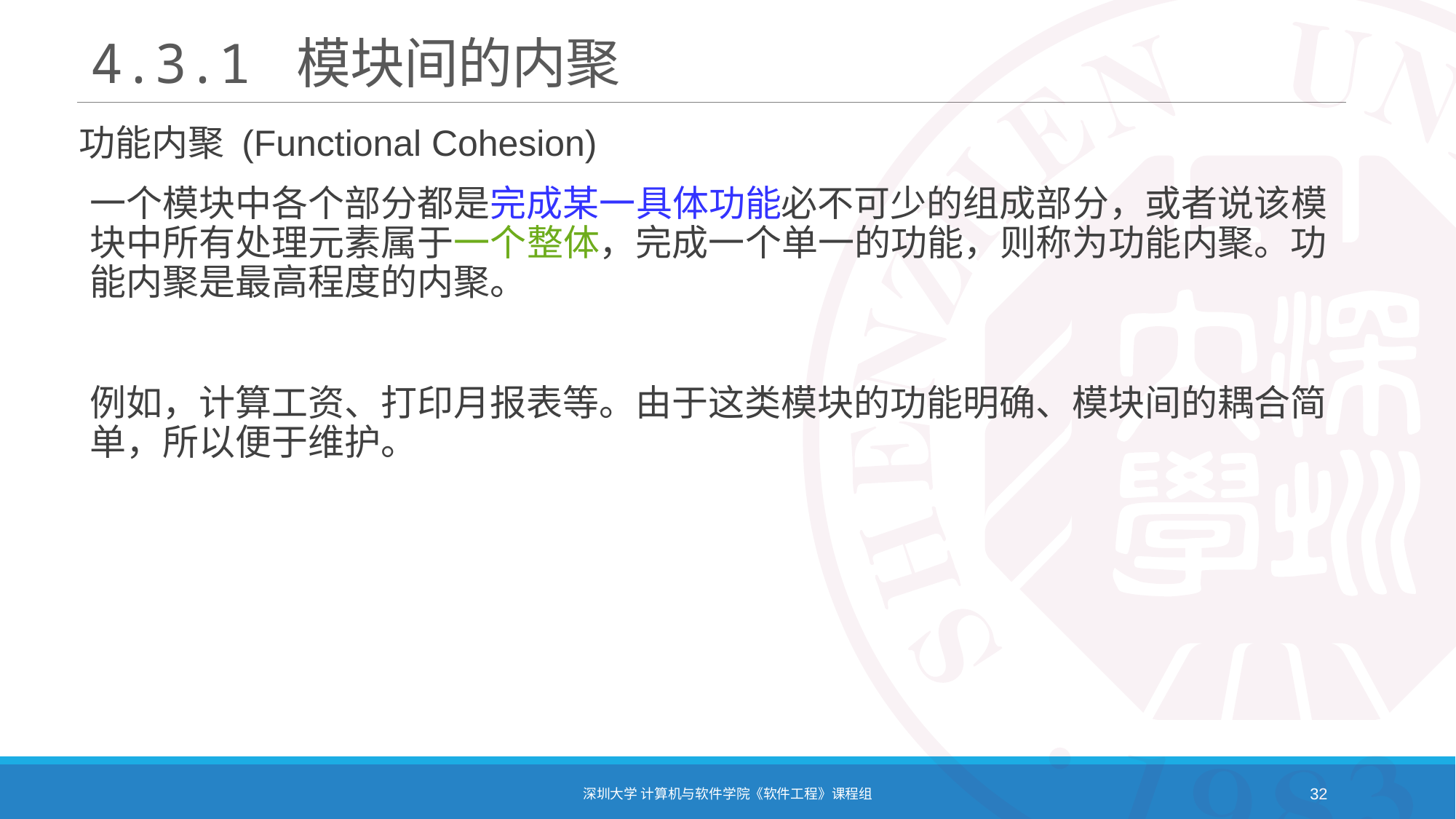

# 4.3.1 模块间的内聚
功能内聚 (Functional Cohesion)
一个模块中各个部分都是完成某一具体功能必不可少的组成部分，或者说该模块中所有处理元素属于一个整体，完成一个单一的功能，则称为功能内聚。功能内聚是最高程度的内聚。

例如，计算工资、打印月报表等。由于这类模块的功能明确、模块间的耦合简单，所以便于维护。

深圳大学 计算机与软件学院《软件工程》课程组
32